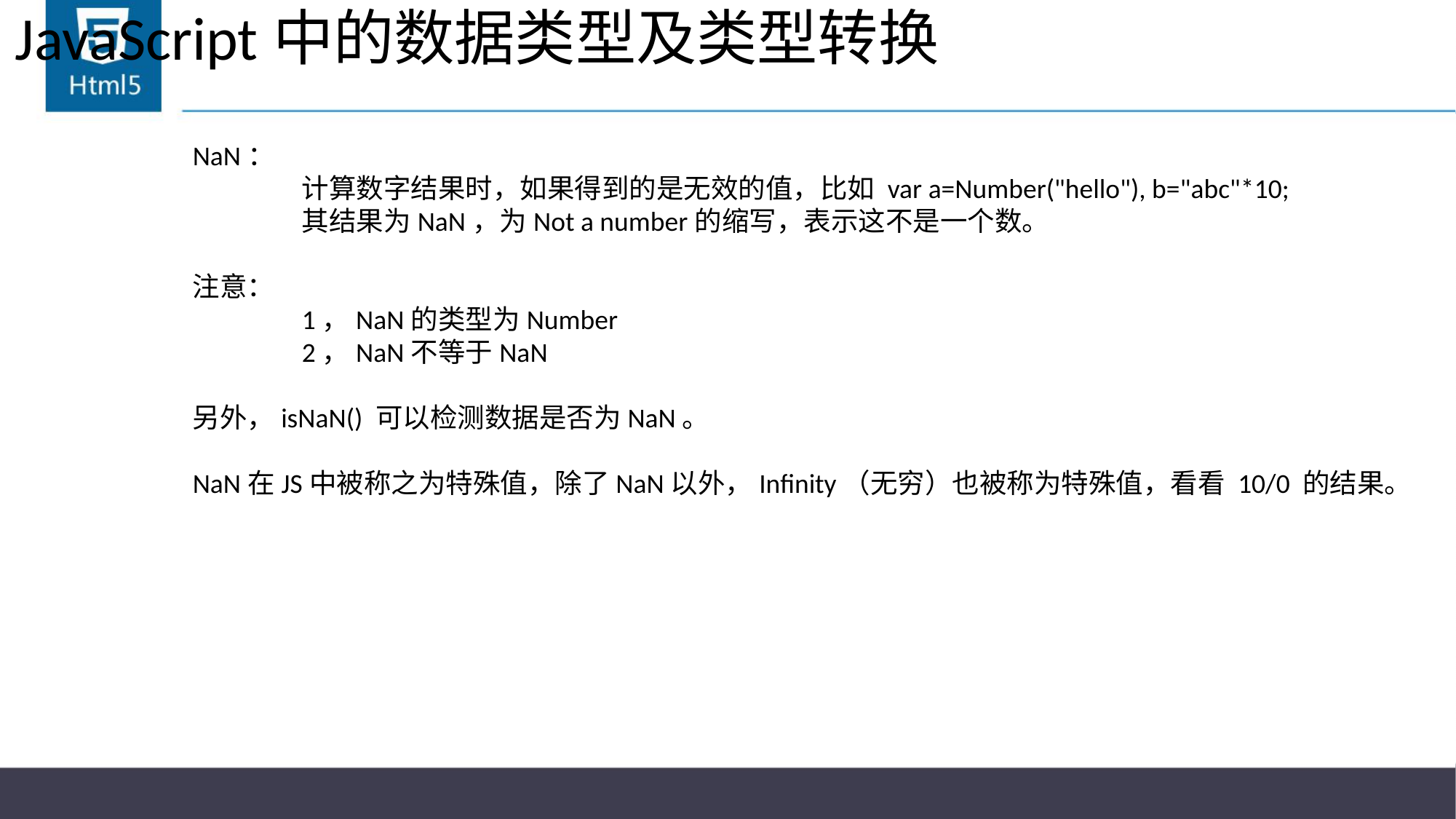

# JavaScript中的数据类型及类型转换
NaN：
	计算数字结果时，如果得到的是无效的值，比如 var a=Number("hello"), b="abc"*10;
	其结果为NaN，为Not a number的缩写，表示这不是一个数。

注意：
	1，NaN的类型为Number
	2，NaN不等于NaN

另外，isNaN() 可以检测数据是否为NaN。

NaN在JS中被称之为特殊值，除了NaN以外，Infinity（无穷）也被称为特殊值，看看 10/0 的结果。